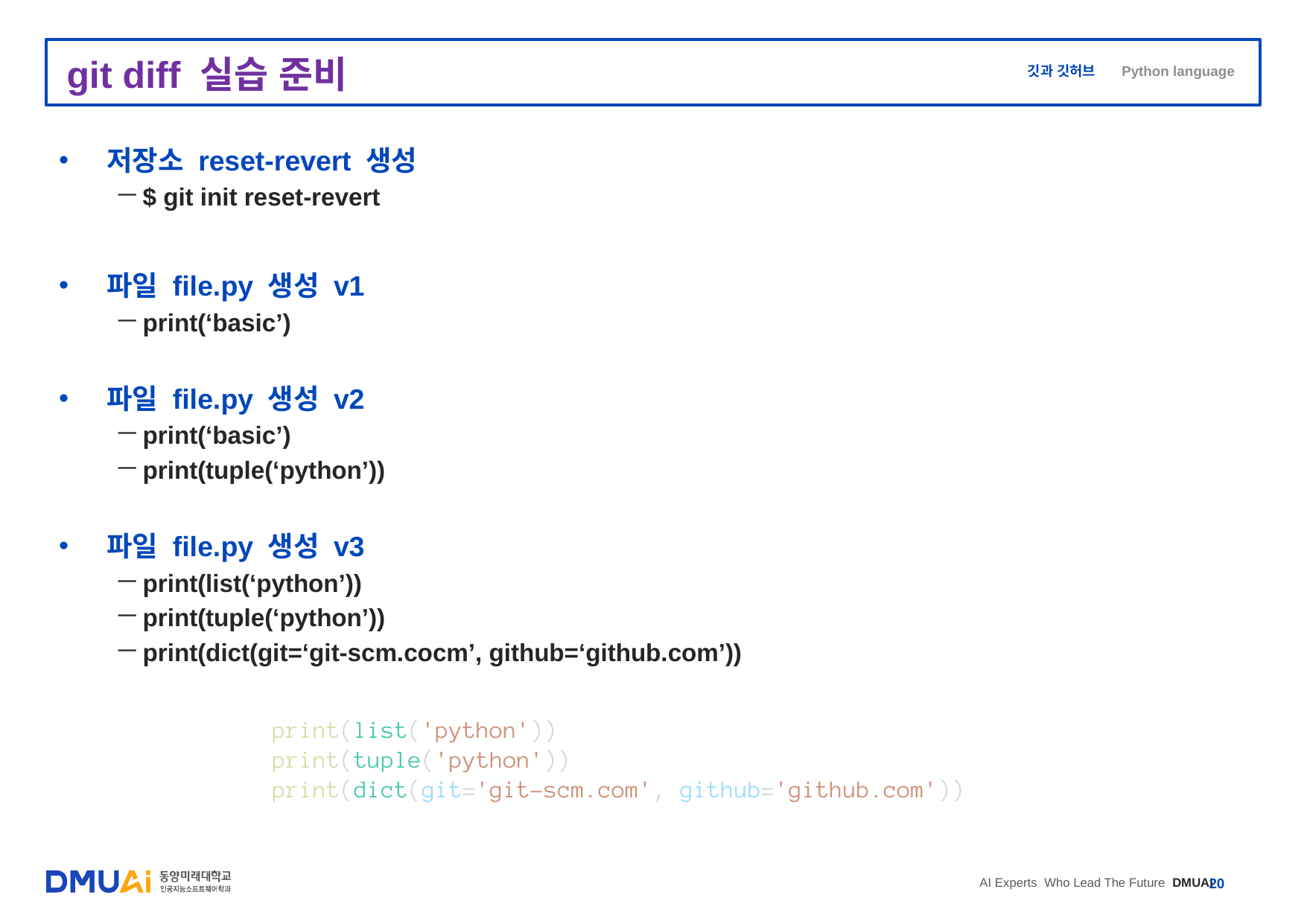

# git diff 실습 준비
저장소 reset-revert 생성
$ git init reset-revert

파일 file.py 생성 v1
print(‘basic’)

파일 file.py 생성 v2
print(‘basic’)
print(tuple(‘python’))

파일 file.py 생성 v3
print(list(‘python’))
print(tuple(‘python’))
print(dict(git=‘git-scm.cocm’, github=‘github.com’))

print(list('python'))
print(tuple('python'))
print(dict(git='git-scm.com', github='github.com'))